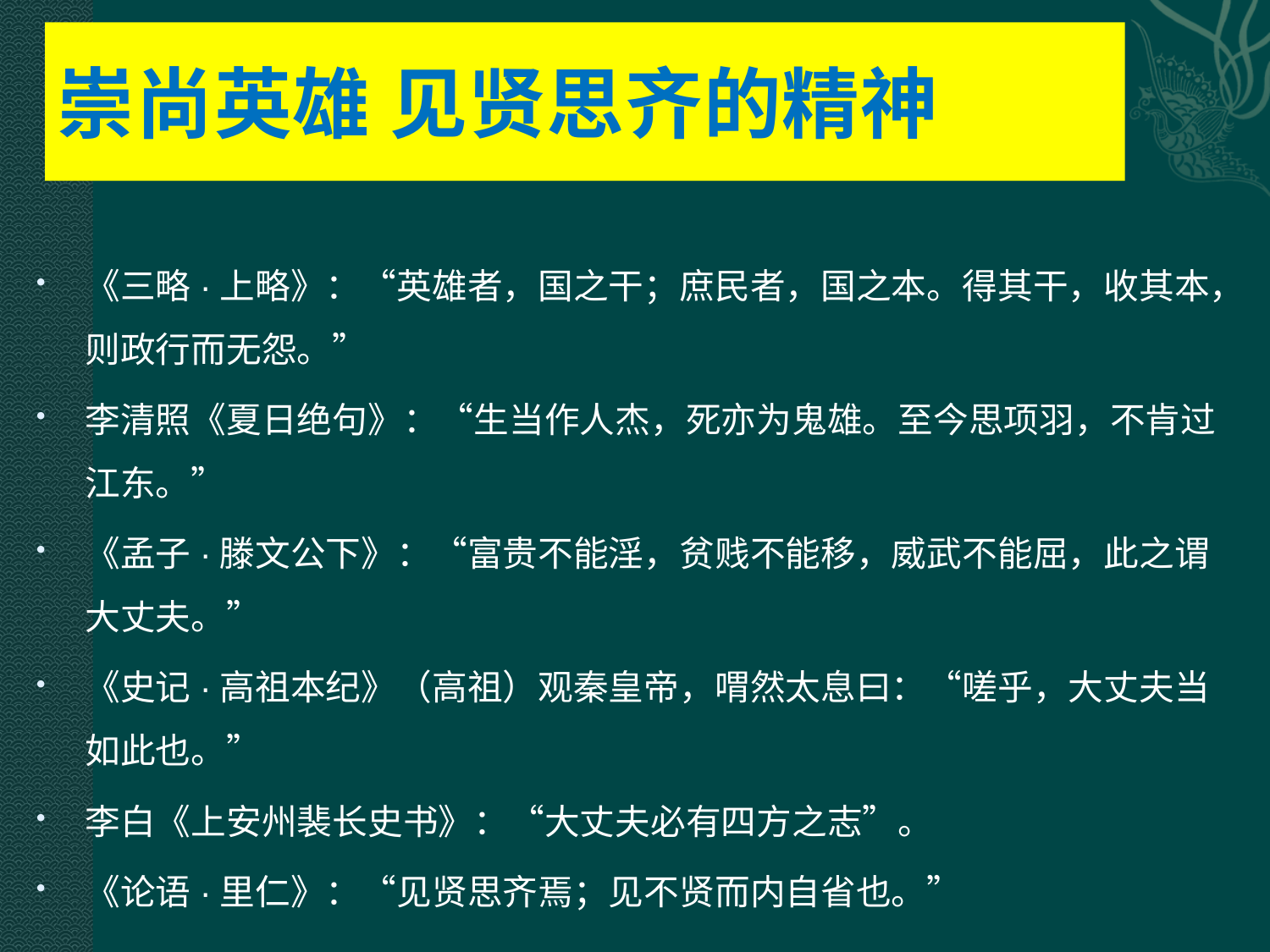

# 崇尚英雄 见贤思齐的精神
《三略·上略》：“英雄者，国之干；庶民者，国之本。得其干，收其本，则政行而无怨。”
李清照《夏日绝句》：“生当作人杰，死亦为鬼雄。至今思项羽，不肯过江东。”
《孟子·滕文公下》：“富贵不能淫，贫贱不能移，威武不能屈，此之谓大丈夫。”
《史记·高祖本纪》（高祖）观秦皇帝，喟然太息曰：“嗟乎，大丈夫当如此也。”
李白《上安州裴长史书》：“大丈夫必有四方之志”。
《论语·里仁》：“见贤思齐焉；见不贤而内自省也。”